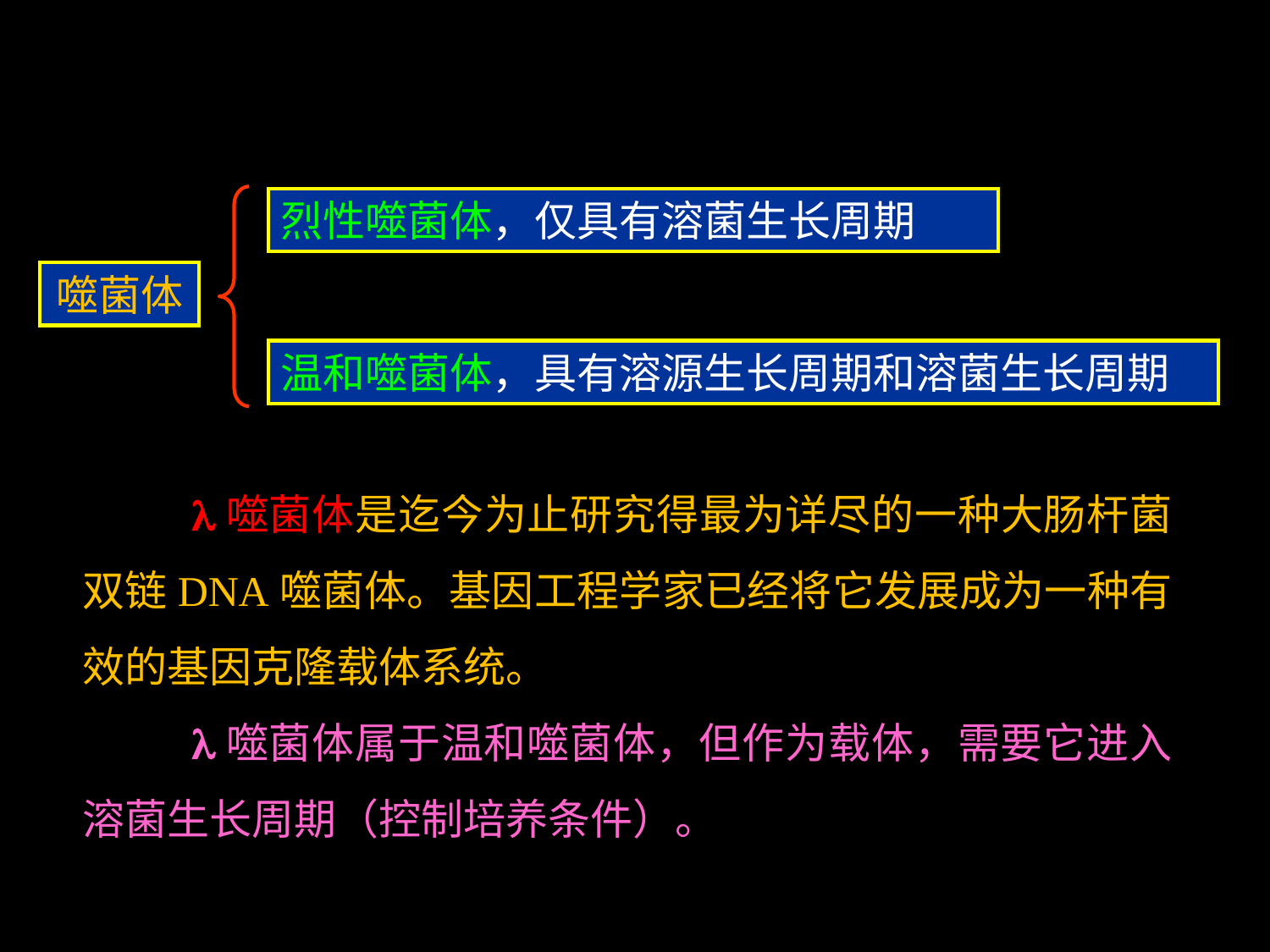

烈性噬菌体，仅具有溶菌生长周期
噬菌体
温和噬菌体，具有溶源生长周期和溶菌生长周期
     λ噬菌体是迄今为止研究得最为详尽的一种大肠杆菌双链DNA噬菌体。基因工程学家已经将它发展成为一种有效的基因克隆载体系统。
     λ噬菌体属于温和噬菌体，但作为载体，需要它进入溶菌生长周期（控制培养条件）。